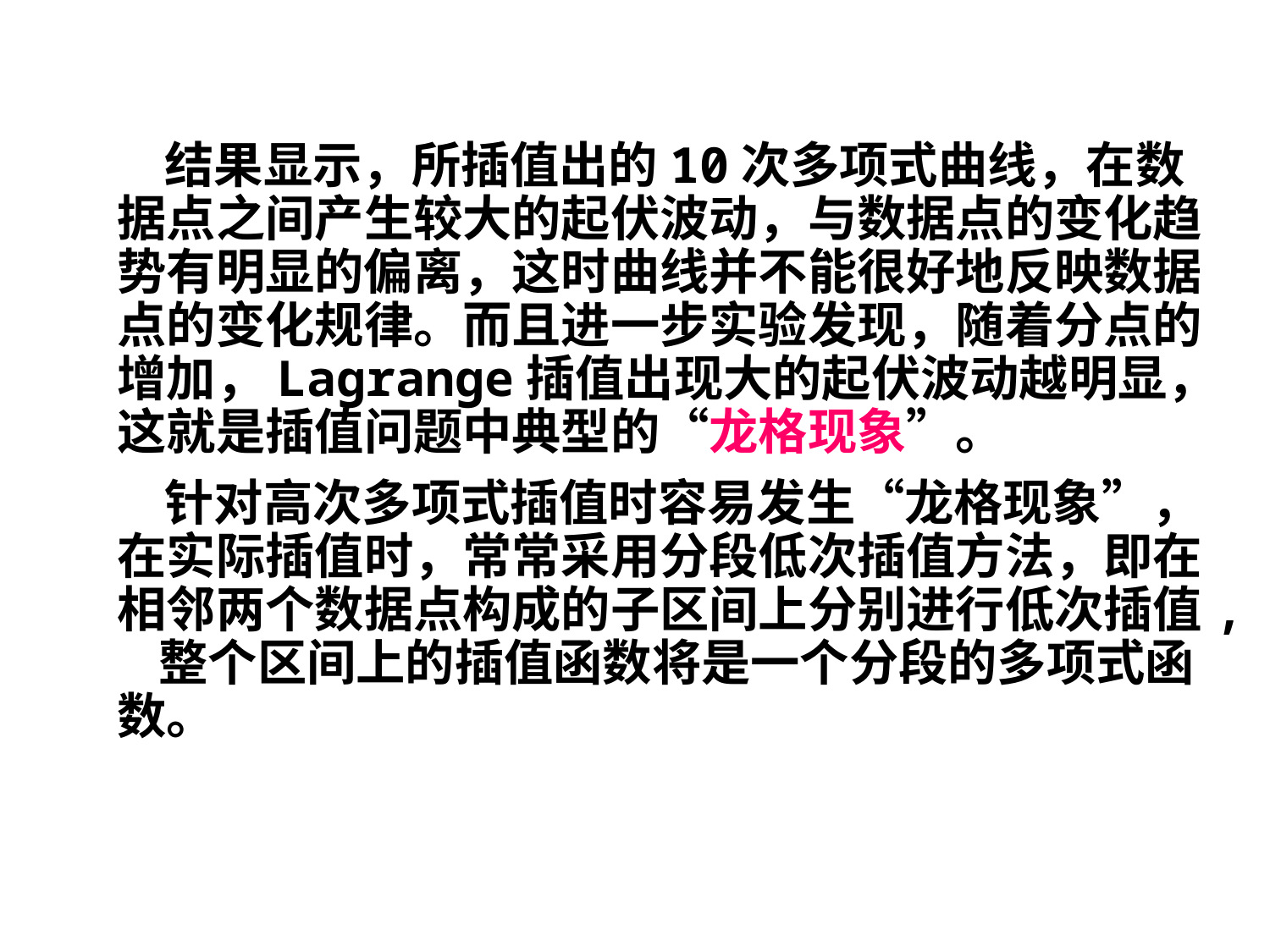

结果显示，所插值出的10次多项式曲线，在数据点之间产生较大的起伏波动，与数据点的变化趋势有明显的偏离，这时曲线并不能很好地反映数据点的变化规律。而且进一步实验发现，随着分点的增加，Lagrange插值出现大的起伏波动越明显，这就是插值问题中典型的“龙格现象”。
      针对高次多项式插值时容易发生“龙格现象”，在实际插值时，常常采用分段低次插值方法，即在相邻两个数据点构成的子区间上分别进行低次插值, 整个区间上的插值函数将是一个分段的多项式函数。